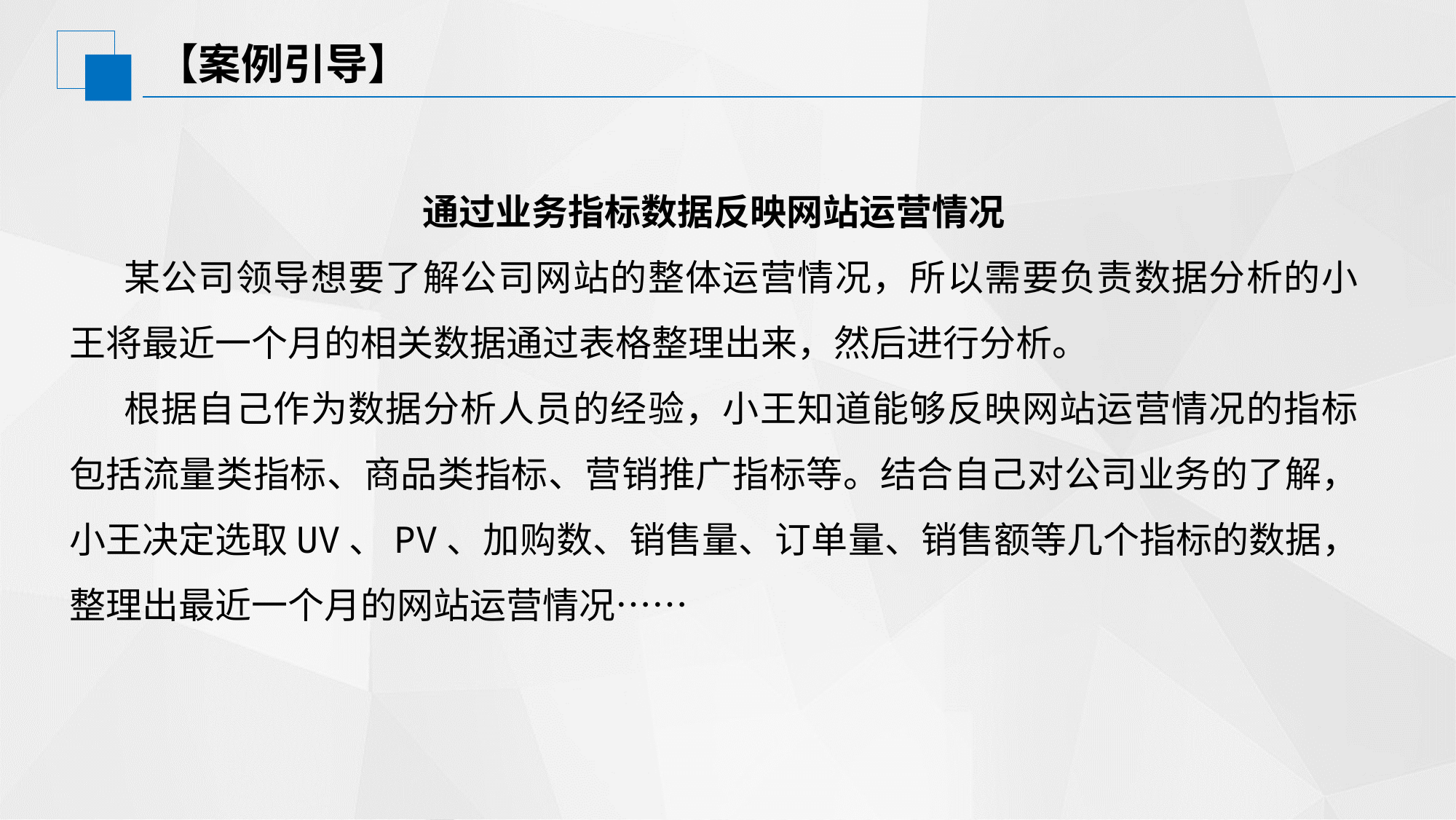

# 【案例引导】
通过业务指标数据反映网站运营情况
某公司领导想要了解公司网站的整体运营情况，所以需要负责数据分析的小王将最近一个月的相关数据通过表格整理出来，然后进行分析。
根据自己作为数据分析人员的经验，小王知道能够反映网站运营情况的指标包括流量类指标、商品类指标、营销推广指标等。结合自己对公司业务的了解，小王决定选取UV、PV、加购数、销售量、订单量、销售额等几个指标的数据，整理出最近一个月的网站运营情况……